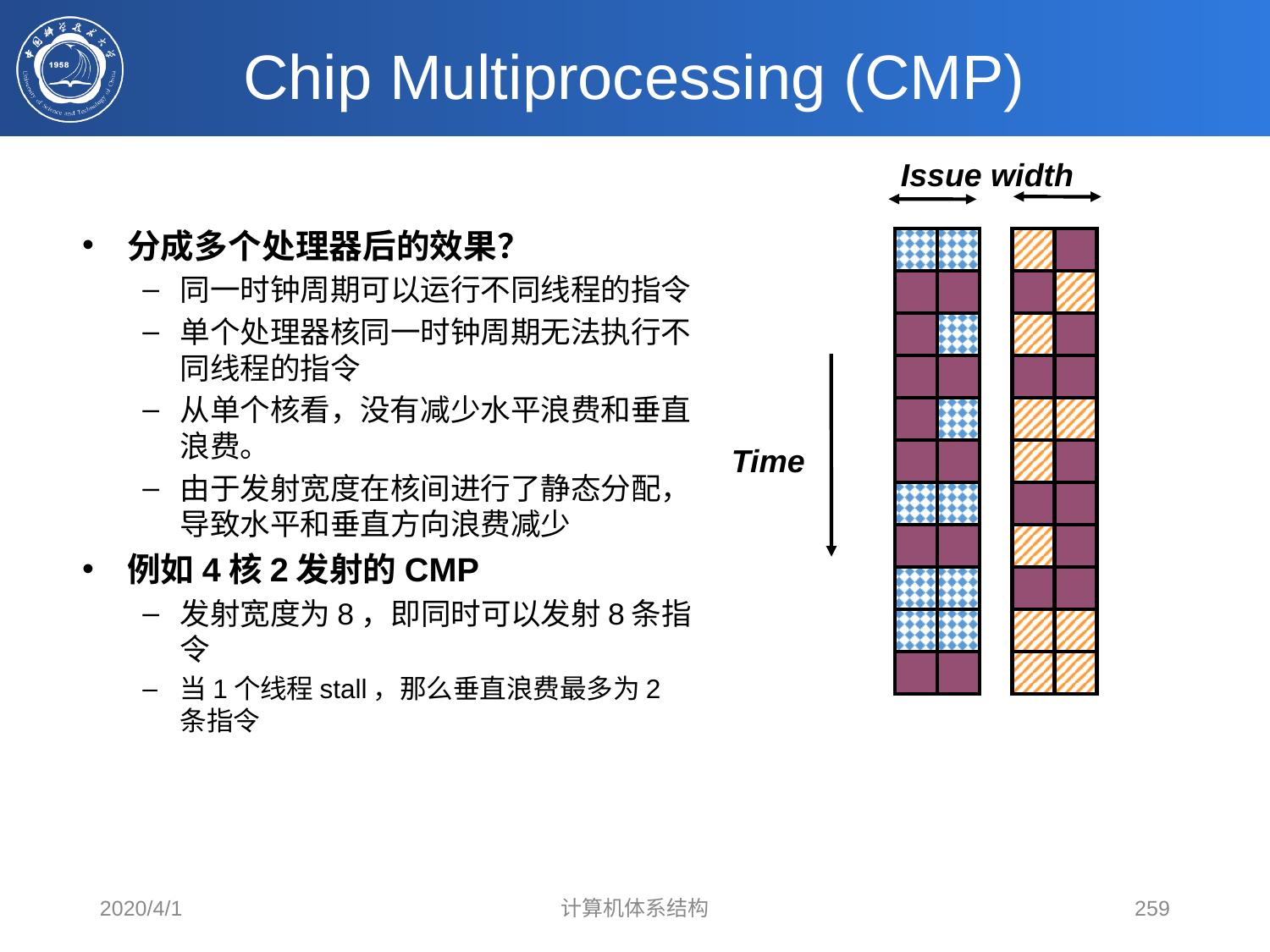

# Chip Multiprocessing (CMP)
Issue width

分成多个处理器后的效果？
同一时钟周期可以运行不同线程的指令
单个处理器核同一时钟周期无法执行不同线程的指令
从单个核看，没有减少水平浪费和垂直浪费。
由于发射宽度在核间进行了静态分配，导致水平和垂直方向浪费减少
例如4核2发射的CMP
发射宽度为8，即同时可以发射8条指令
当1个线程stall，那么垂直浪费最多为2条指令

Time

2020/4/1
计算机体系结构
259